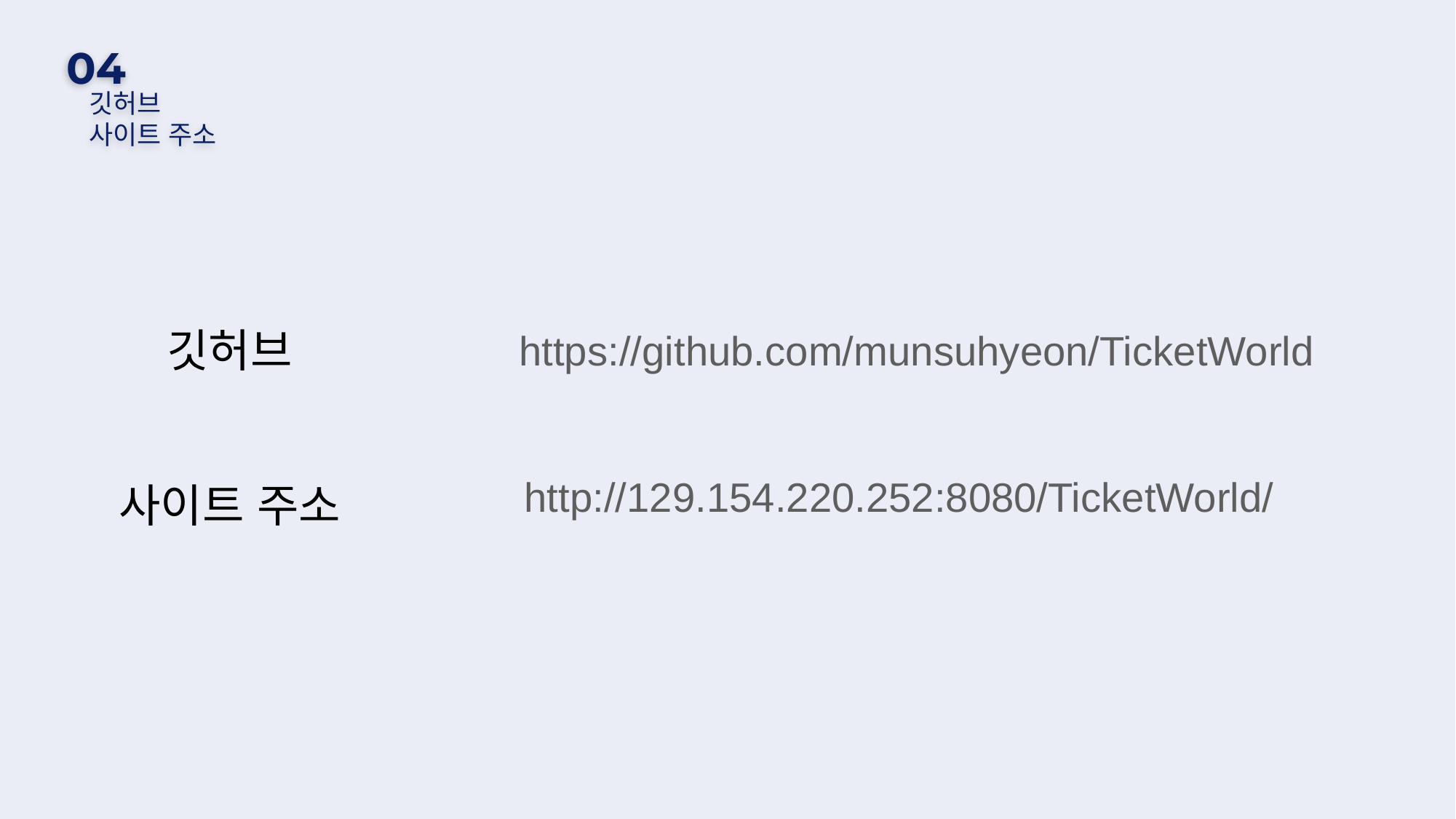

04
깃허브
사이트 주소
깃허브
https://github.com/munsuhyeon/TicketWorld
http://129.154.220.252:8080/TicketWorld/
사이트 주소